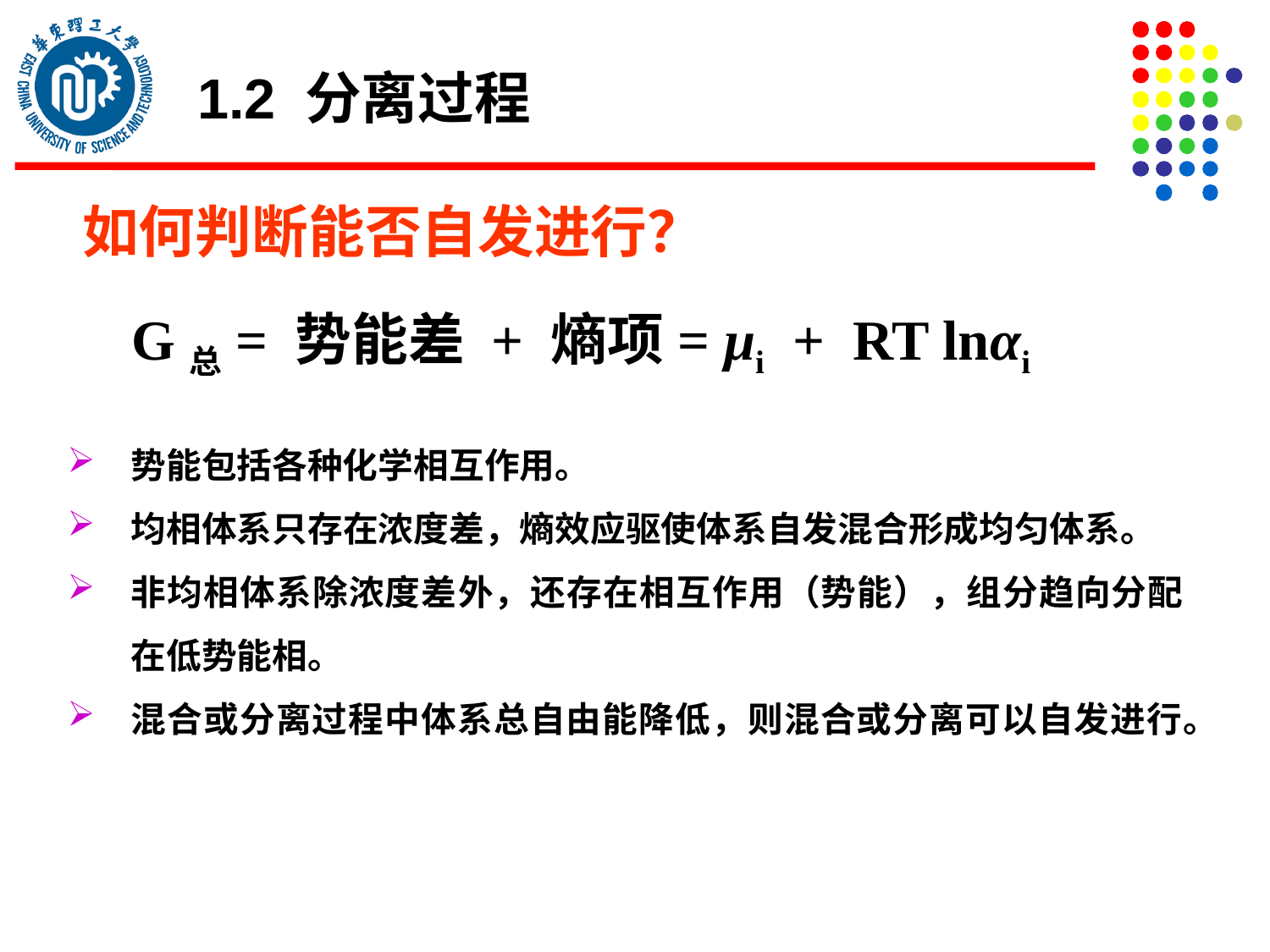

1.2 分离过程
如何判断能否自发进行？
 G总= 势能差 + 熵项= μi  +  RT lnαi
势能包括各种化学相互作用。
均相体系只存在浓度差，熵效应驱使体系自发混合形成均匀体系。
非均相体系除浓度差外，还存在相互作用（势能），组分趋向分配在低势能相。
混合或分离过程中体系总自由能降低，则混合或分离可以自发进行。
14